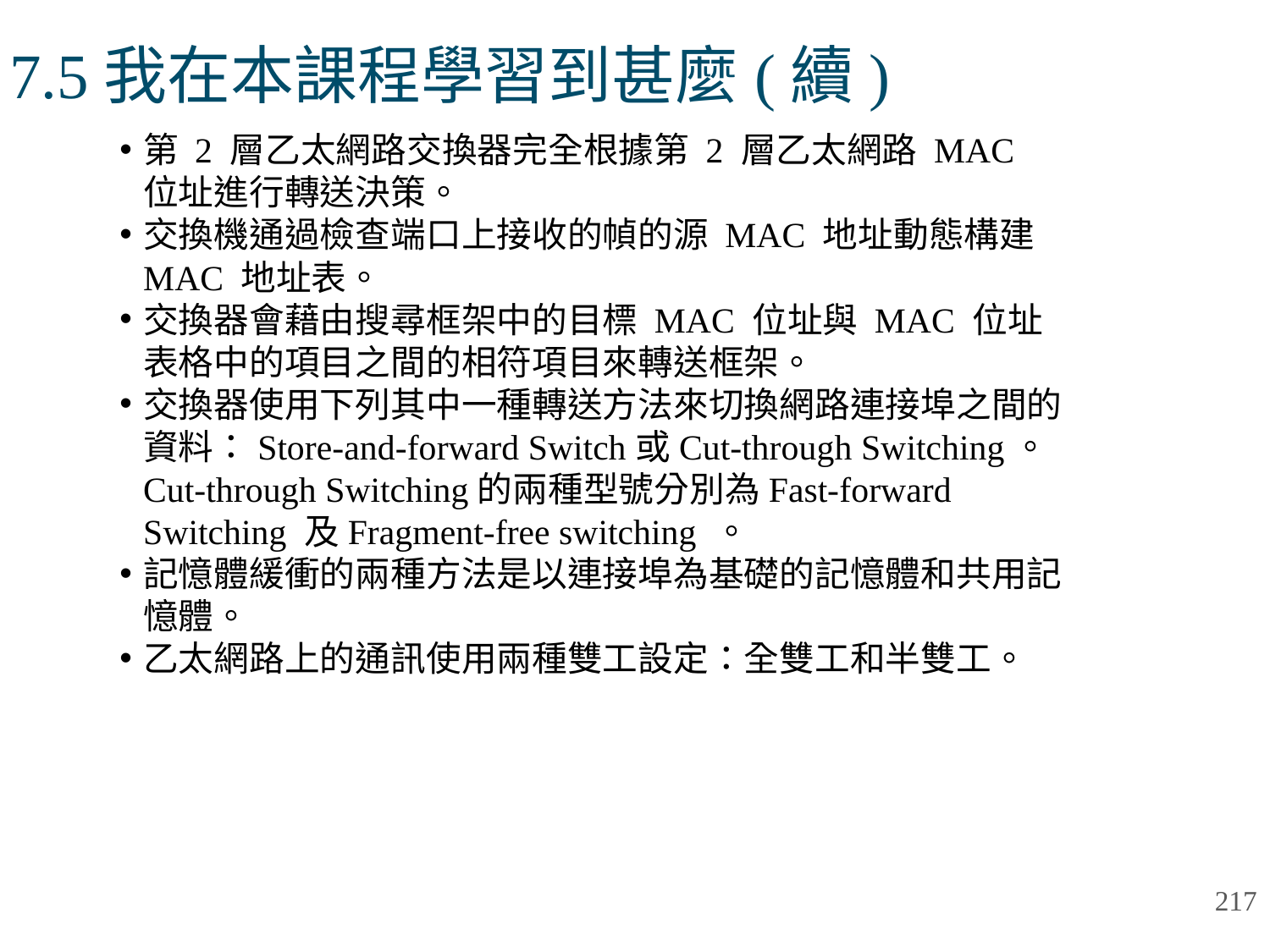

# 7.5我在本課程學習到甚麼(續)
第 2 層乙太網路交換器完全根據第 2 層乙太網路 MAC 位址進行轉送決策。
交換機通過檢查端口上接收的幀的源 MAC 地址動態構建 MAC 地址表。
交換器會藉由搜尋框架中的目標 MAC 位址與 MAC 位址表格中的項目之間的相符項目來轉送框架。
交換器使用下列其中一種轉送方法來切換網路連接埠之間的資料：Store-and-forward Switch或Cut-through Switching。Cut-through Switching的兩種型號分別為Fast-forward Switching 及Fragment-free switching 。
記憶體緩衝的兩種方法是以連接埠為基礎的記憶體和共用記憶體。
乙太網路上的通訊使用兩種雙工設定：全雙工和半雙工。
217